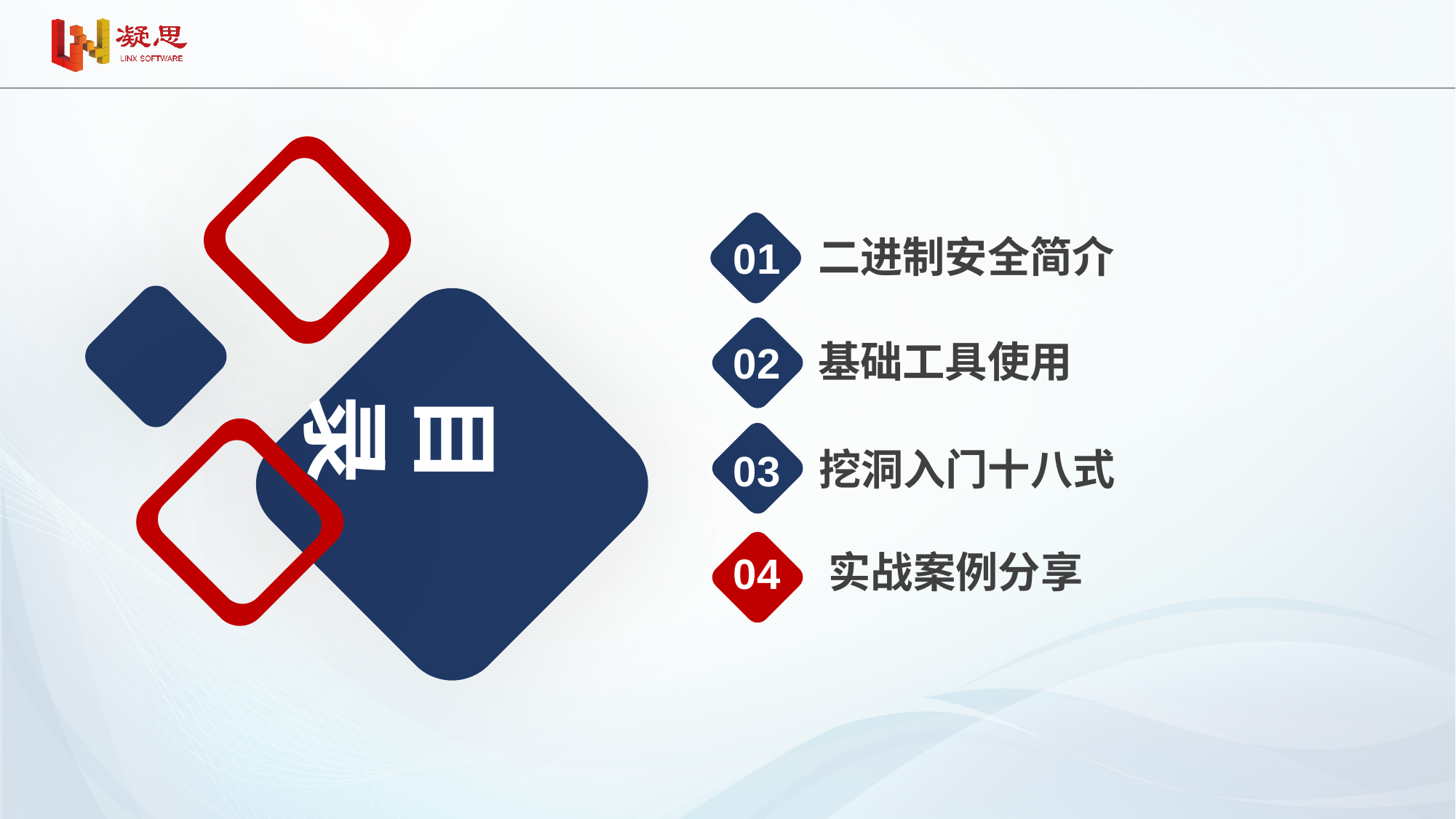

二进制安全简介
01

基础工具使用
02

目录

挖洞入门十八式
03

实战案例分享
04